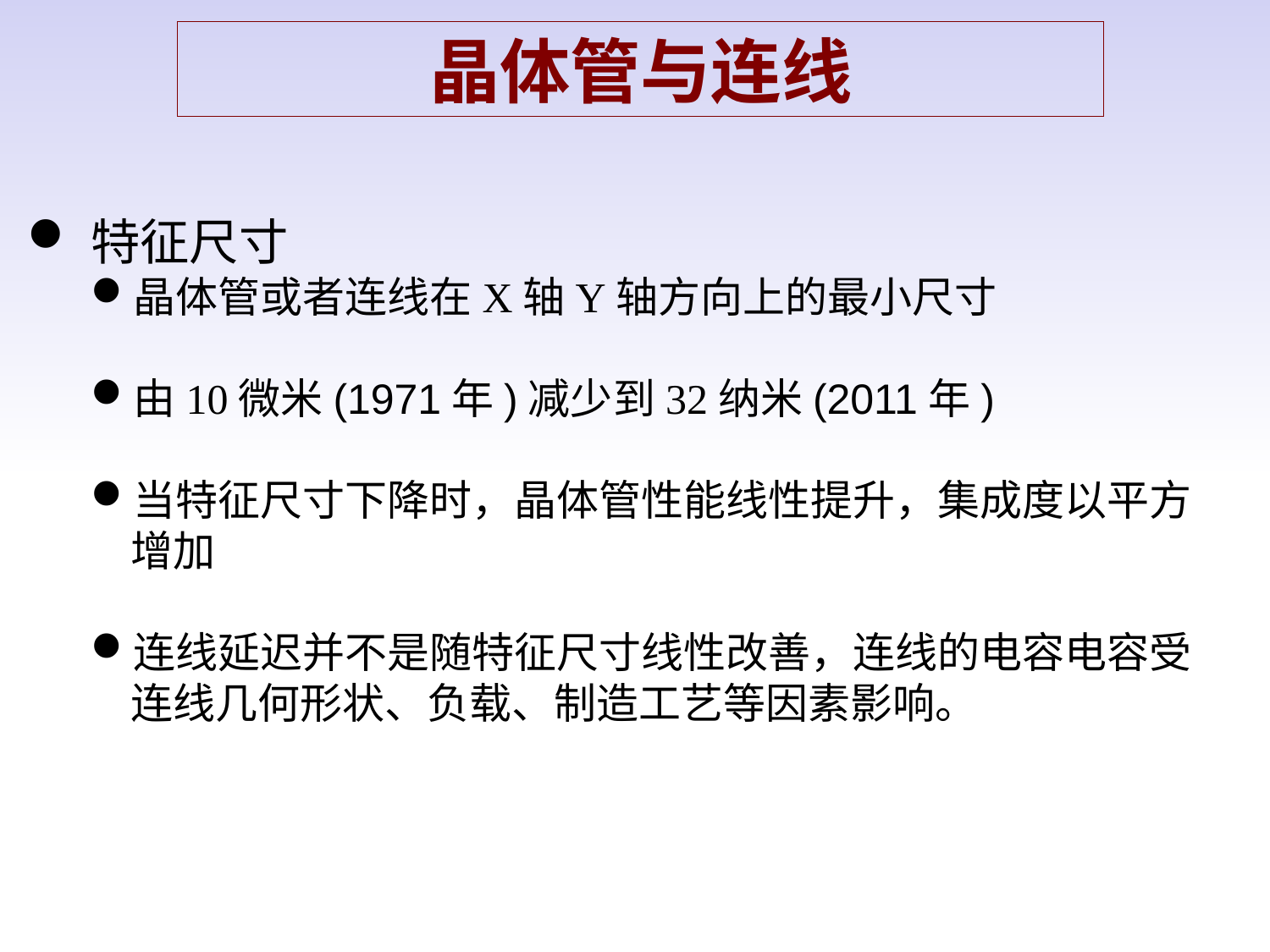

晶体管与连线
特征尺寸
晶体管或者连线在X轴Y轴方向上的最小尺寸

由10微米(1971年)减少到32纳米(2011年)

当特征尺寸下降时，晶体管性能线性提升，集成度以平方增加

连线延迟并不是随特征尺寸线性改善，连线的电容电容受连线几何形状、负载、制造工艺等因素影响。